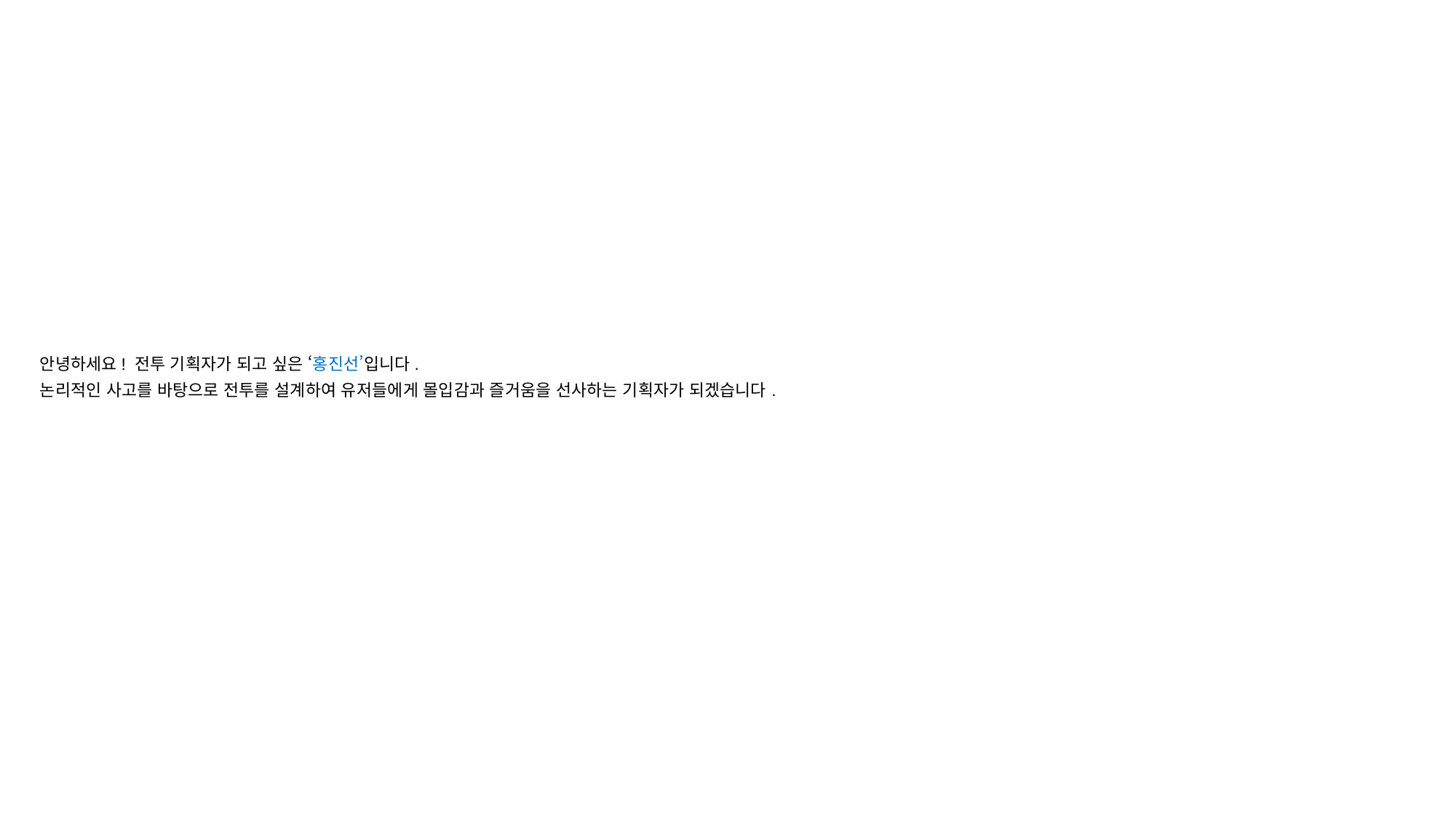

안녕하세요! 전투 기획자가 되고 싶은 ‘홍진선’입니다.
논리적인 사고를 바탕으로 전투를 설계하여 유저들에게 몰입감과 즐거움을 선사하는 기획자가 되겠습니다.